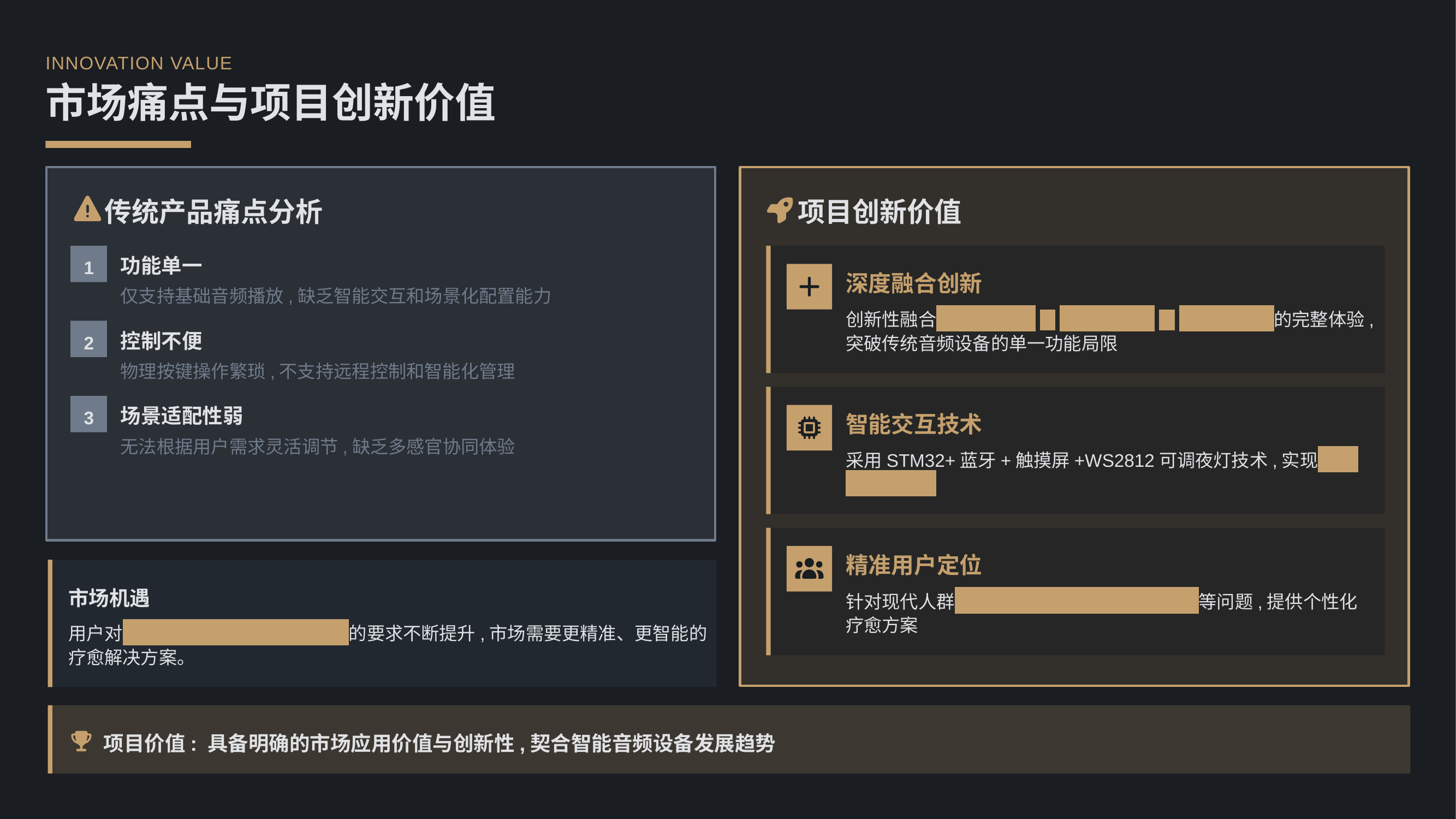

INNOVATION VALUE
市场痛点与项目创新价值

传统产品痛点分析
项目创新价值

功能单一

1

深度融合创新

仅支持基础音频播放,缺乏智能交互和场景化配置能力
创新性融合 白噪音疗愈 + 多感官协同 + 场景化适配 的完整体验,突破传统音频设备的单一功能局限

控制不便
2
物理按键操作繁琐,不支持远程控制和智能化管理

场景适配性弱
3

智能交互技术

无法根据用户需求灵活调节,缺乏多感官协同体验
采用STM32+蓝牙+触摸屏+WS2812可调夜灯技术,实现 多场景精准疗愈

精准用户定位

市场机遇
针对现代人群 睡眠障碍、焦虑、专注力不足 等问题,提供个性化疗愈方案
用户对 智能交互、便携化、低功耗 的要求不断提升,市场需要更精准、更智能的疗愈解决方案。

项目价值: 具备明确的市场应用价值与创新性,契合智能音频设备发展趋势